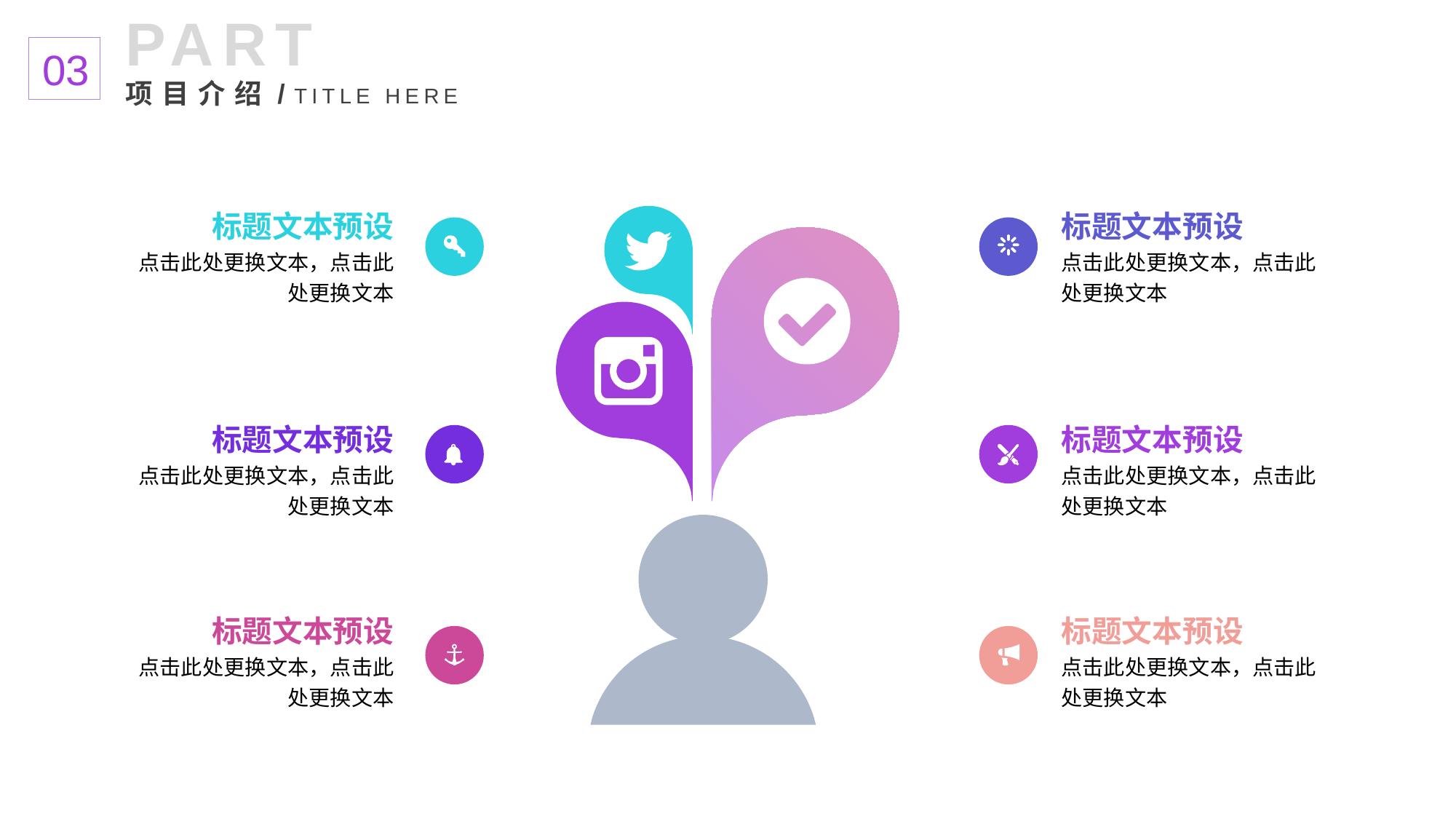

PART
项目介绍/TITLE HERE
03

标题文本预设

点击此处更换文本，点击此处更换文本
标题文本预设

点击此处更换文本，点击此处更换文本
标题文本预设

点击此处更换文本，点击此处更换文本
标题文本预设

点击此处更换文本，点击此处更换文本
标题文本预设

点击此处更换文本，点击此处更换文本
标题文本预设

点击此处更换文本，点击此处更换文本